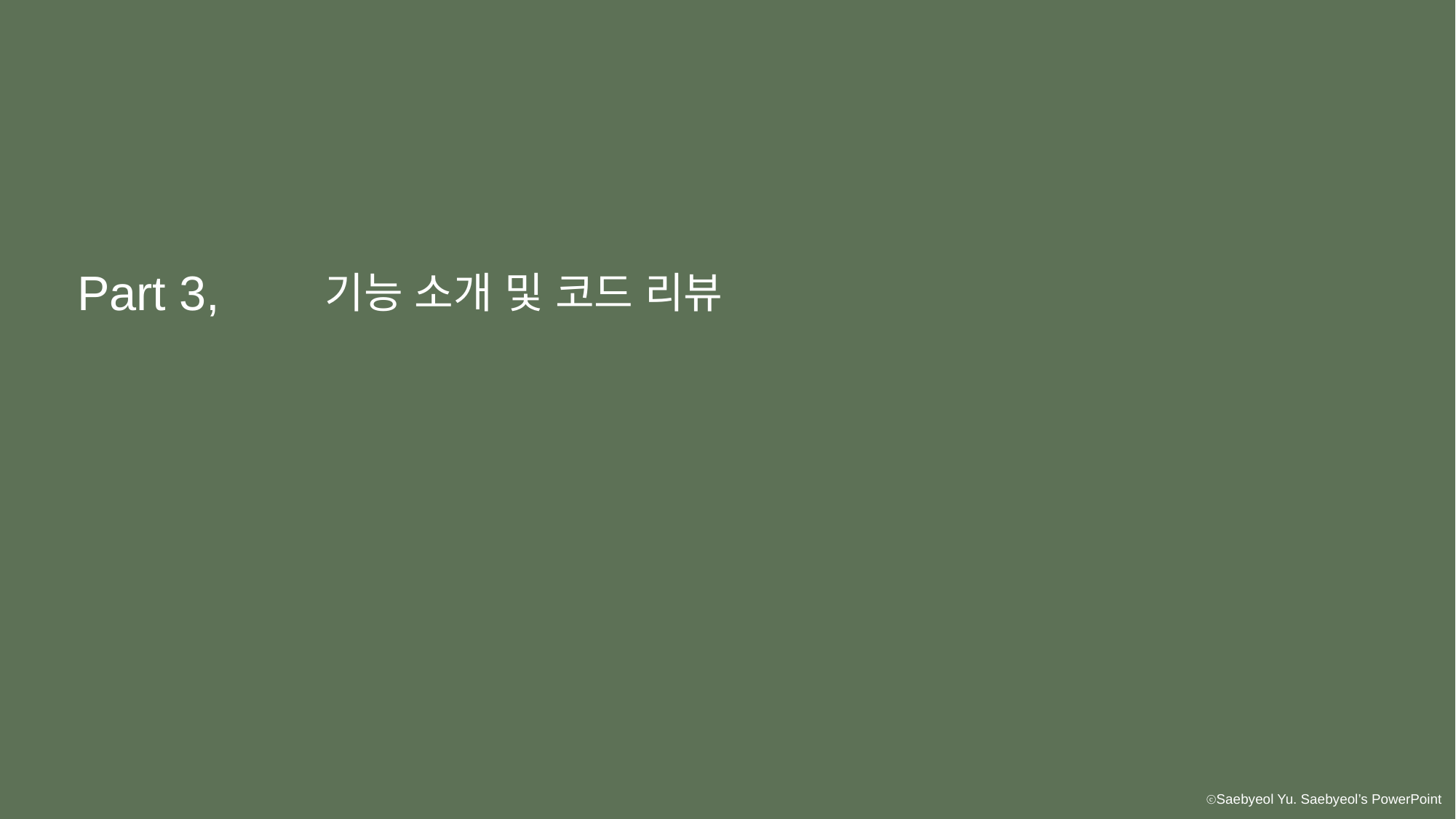

Part 3,
기능 소개 및 코드 리뷰